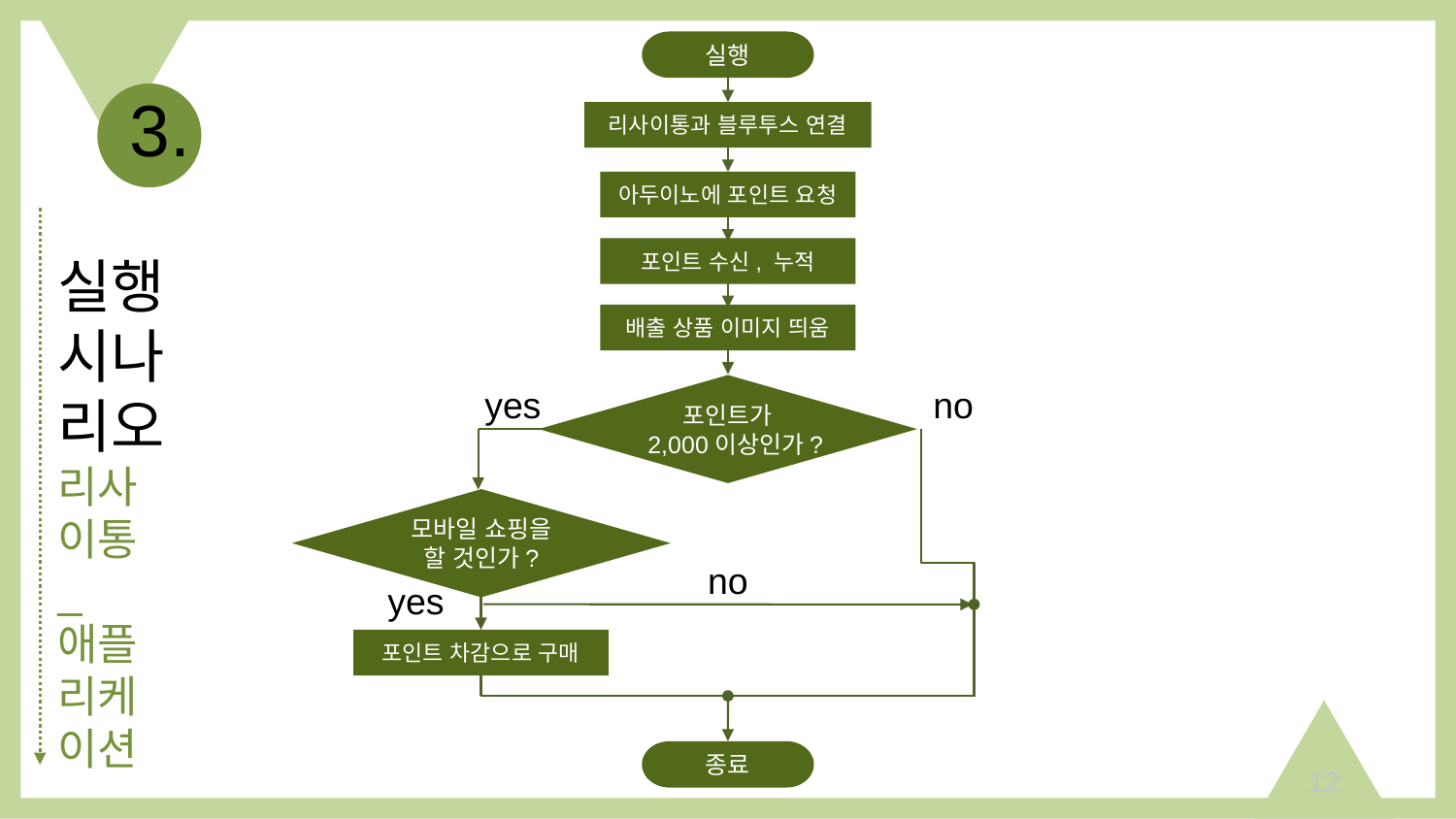

실행
3.
리사이통과 블루투스 연결
아두이노에 포인트 요청
# 실행 시나리오 리사이통_애플리케이션
포인트 수신, 누적
배출 상품 이미지 띄움
yes
포인트가 2,000이상인가?
no
모바일 쇼핑을 할 것인가?
no
yes

포인트 차감으로 구매

종료
12